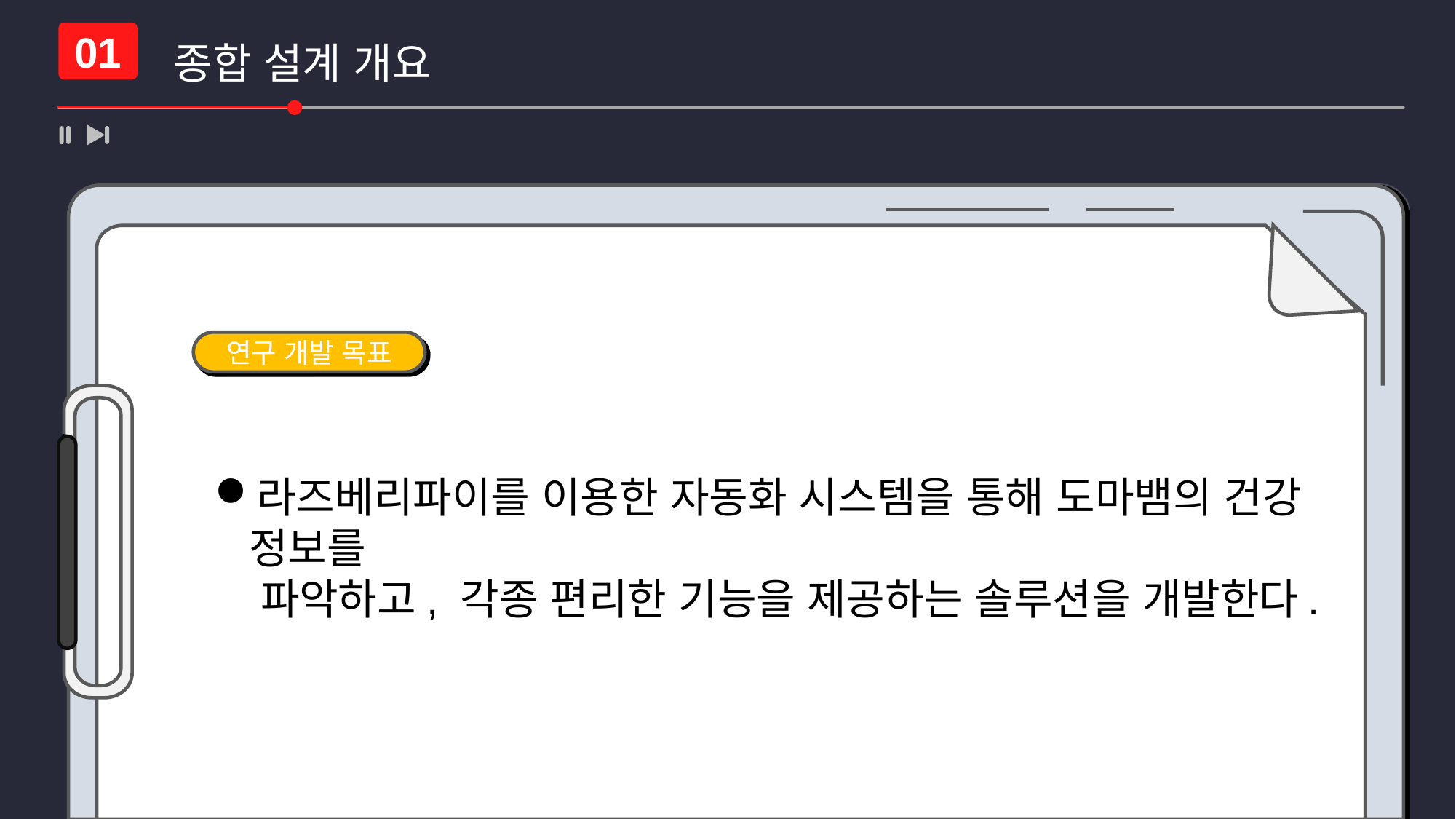

종합 설계 개요
01

연구 개발 목표
라즈베리파이를 이용한 자동화 시스템을 통해 도마뱀의 건강 정보를
   파악하고, 각종 편리한 기능을 제공하는 솔루션을 개발한다.